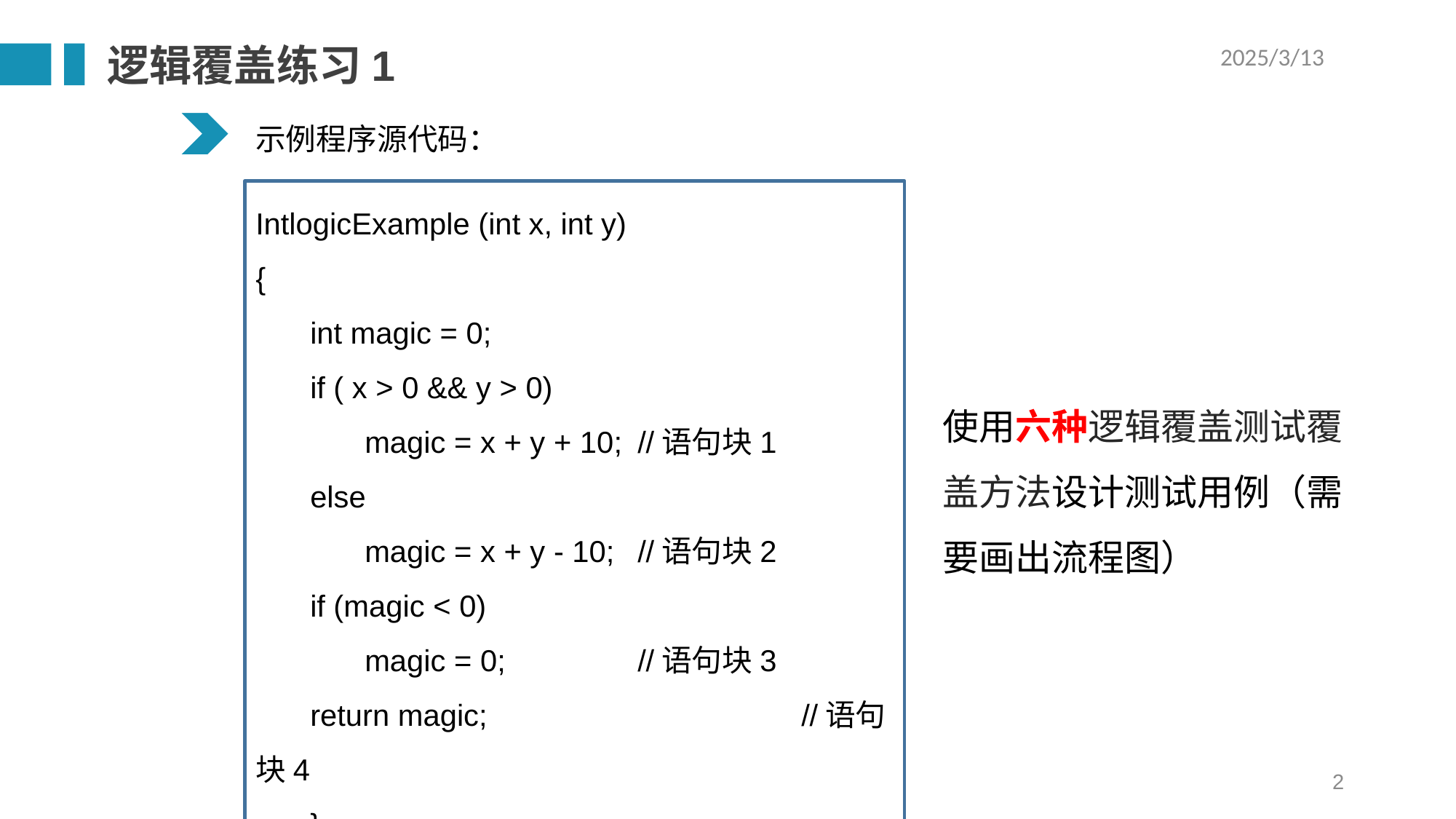

逻辑覆盖练习1

2025/3/13
示例程序源代码：

IntlogicExample (int x, int y)
{
int magic = 0;
if ( x > 0 && y > 0)
magic = x + y + 10;	//语句块1
else
magic = x + y - 10;	//语句块2
if (magic < 0)
magic = 0;		//语句块3
return magic;			//语句块4
}
使用六种逻辑覆盖测试覆盖方法设计测试用例（需要画出流程图）
2